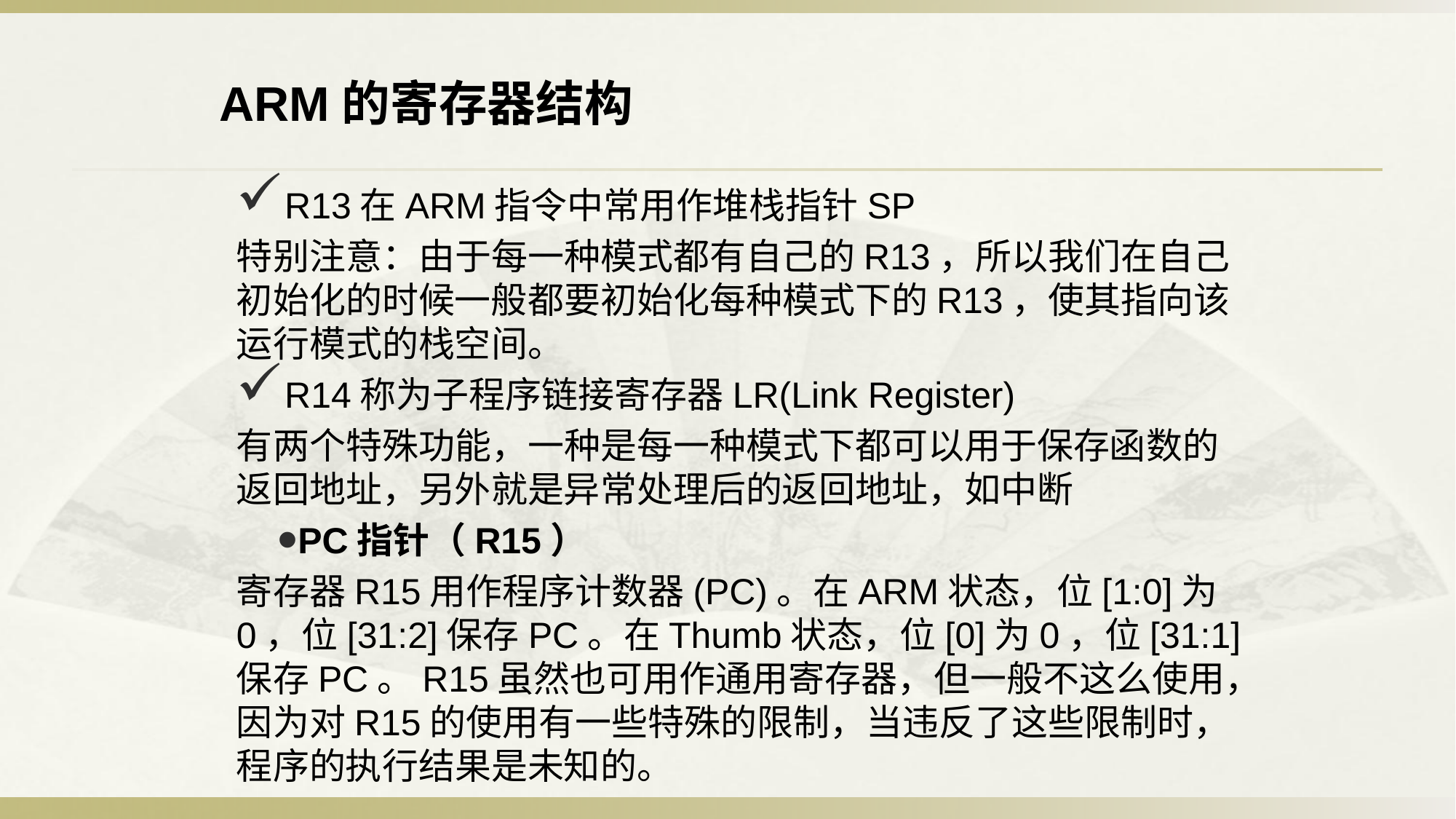

ARM的寄存器结构
R13在ARM指令中常用作堆栈指针SP
特别注意：由于每一种模式都有自己的R13，所以我们在自己初始化的时候一般都要初始化每种模式下的R13，使其指向该运行模式的栈空间。
R14称为子程序链接寄存器LR(Link Register)
有两个特殊功能，一种是每一种模式下都可以用于保存函数的返回地址，另外就是异常处理后的返回地址，如中断
PC指针（R15）
寄存器R15用作程序计数器(PC)。在ARM状态，位[1:0]为0，位[31:2]保存PC。在Thumb状态，位[0]为0，位[31:1]保存PC。R15虽然也可用作通用寄存器，但一般不这么使用，因为对R15的使用有一些特殊的限制，当违反了这些限制时，程序的执行结果是未知的。